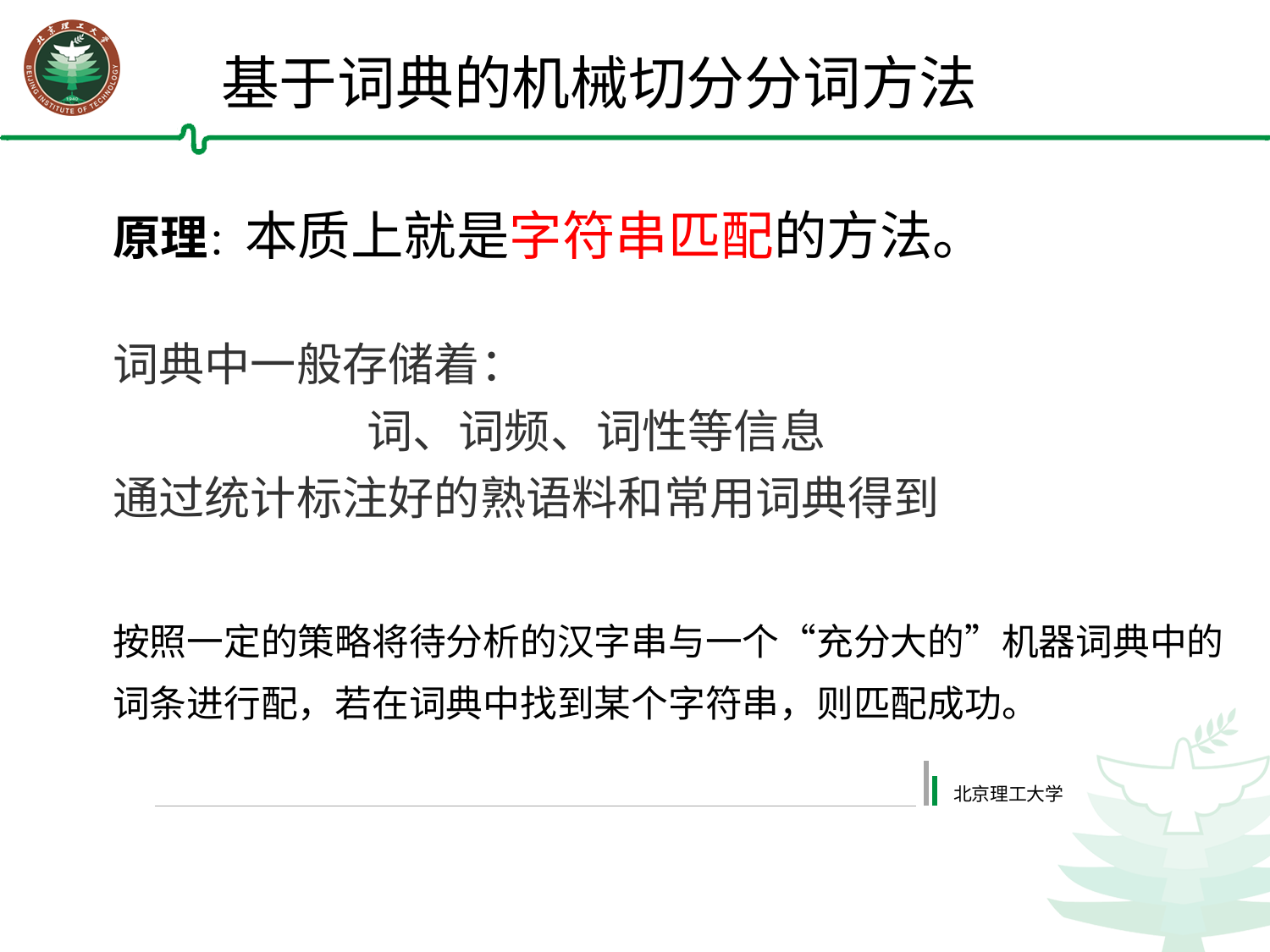

基于词典的机械切分分词方法
原理：本质上就是字符串匹配的方法。

词典中一般存储着：
		词、词频、词性等信息
通过统计标注好的熟语料和常用词典得到

按照一定的策略将待分析的汉字串与一个“充分大的”机器词典中的词条进行配，若在词典中找到某个字符串，则匹配成功。

北京理工大学